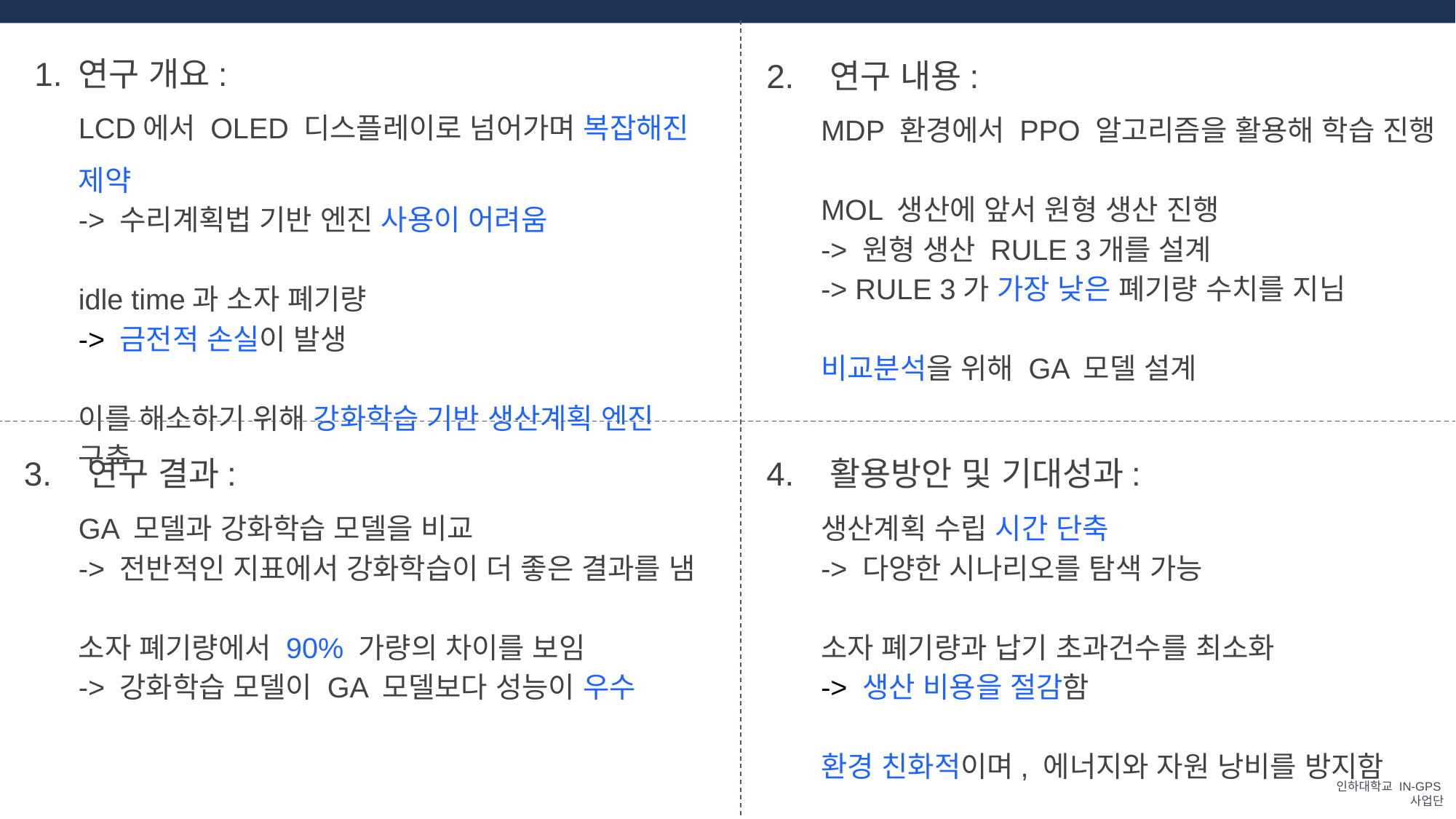

연구 개요:
LCD에서 OLED 디스플레이로 넘어가며 복잡해진 제약
-> 수리계획법 기반 엔진 사용이 어려움

idle time과 소자 폐기량
-> 금전적 손실이 발생

이를 해소하기 위해 강화학습 기반 생산계획 엔진 구축
2.   연구 내용:
MDP 환경에서 PPO 알고리즘을 활용해 학습 진행

MOL 생산에 앞서 원형 생산 진행
-> 원형 생산 RULE 3개를 설계
-> RULE 3가 가장 낮은 폐기량 수치를 지님

비교분석을 위해 GA 모델 설계
Part 3,
4.   활용방안 및 기대성과:
생산계획 수립 시간 단축
-> 다양한 시나리오를 탐색 가능

소자 폐기량과 납기 초과건수를 최소화
-> 생산 비용을 절감함

환경 친화적이며, 에너지와 자원 낭비를 방지함
3.   연구 결과:
GA 모델과 강화학습 모델을 비교
-> 전반적인 지표에서 강화학습이 더 좋은 결과를 냄

소자 폐기량에서 90% 가량의 차이를 보임
-> 강화학습 모델이 GA 모델보다 성능이 우수